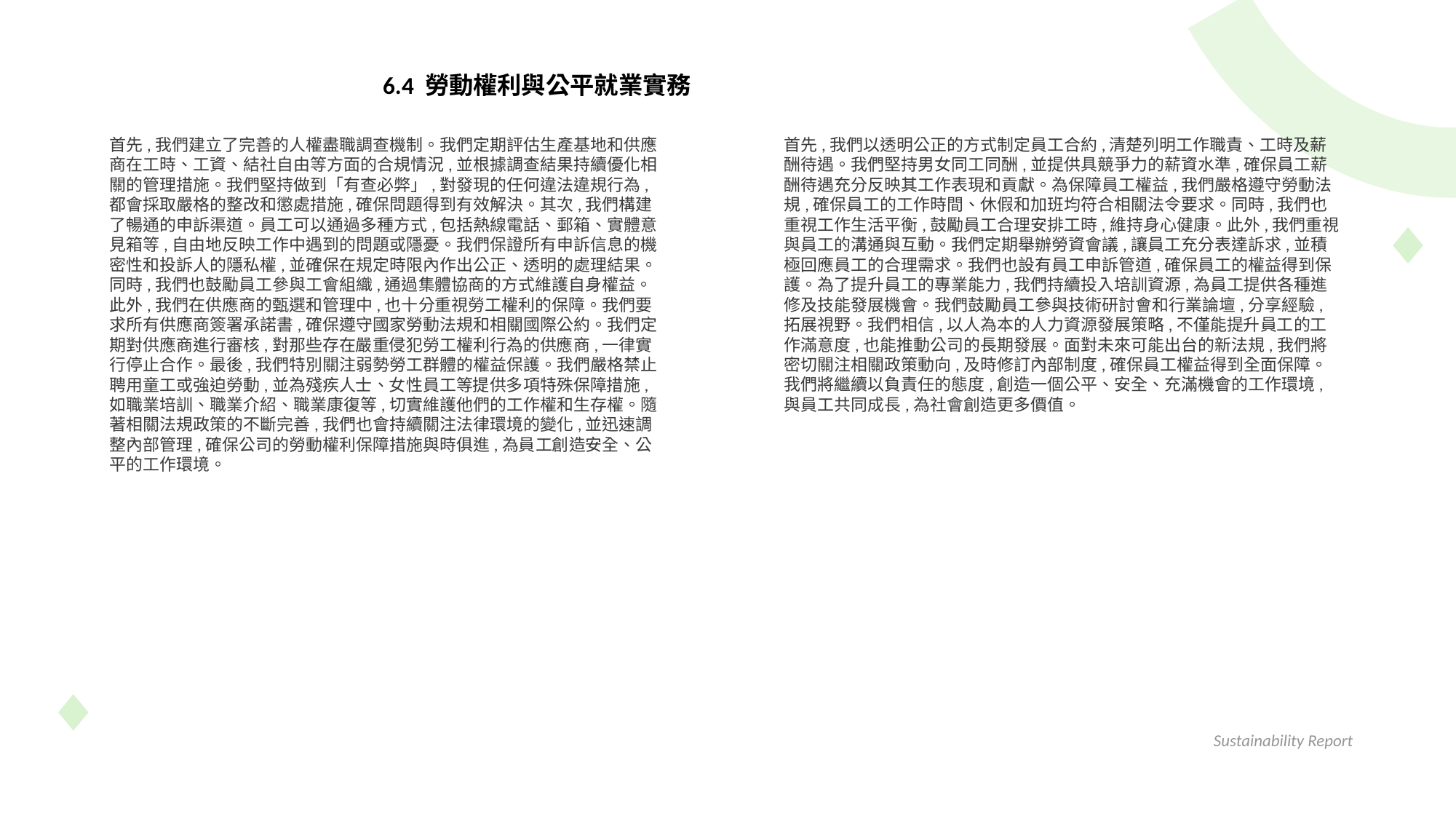

6.4 勞動權利與公平就業實務
首先,我們建立了完善的人權盡職調查機制。我們定期評估生產基地和供應商在工時、工資、結社自由等方面的合規情況,並根據調查結果持續優化相關的管理措施。我們堅持做到「有查必弊」,對發現的任何違法違規行為,都會採取嚴格的整改和懲處措施,確保問題得到有效解決。其次,我們構建了暢通的申訴渠道。員工可以通過多種方式,包括熱線電話、郵箱、實體意見箱等,自由地反映工作中遇到的問題或隱憂。我們保證所有申訴信息的機密性和投訴人的隱私權,並確保在規定時限內作出公正、透明的處理結果。同時,我們也鼓勵員工參與工會組織,通過集體協商的方式維護自身權益。此外,我們在供應商的甄選和管理中,也十分重視勞工權利的保障。我們要求所有供應商簽署承諾書,確保遵守國家勞動法規和相關國際公約。我們定期對供應商進行審核,對那些存在嚴重侵犯勞工權利行為的供應商,一律實行停止合作。最後,我們特別關注弱勢勞工群體的權益保護。我們嚴格禁止聘用童工或強迫勞動,並為殘疾人士、女性員工等提供多項特殊保障措施,如職業培訓、職業介紹、職業康復等,切實維護他們的工作權和生存權。隨著相關法規政策的不斷完善,我們也會持續關注法律環境的變化,並迅速調整內部管理,確保公司的勞動權利保障措施與時俱進,為員工創造安全、公平的工作環境。
首先,我們以透明公正的方式制定員工合約,清楚列明工作職責、工時及薪酬待遇。我們堅持男女同工同酬,並提供具競爭力的薪資水準,確保員工薪酬待遇充分反映其工作表現和貢獻。為保障員工權益,我們嚴格遵守勞動法規,確保員工的工作時間、休假和加班均符合相關法令要求。同時,我們也重視工作生活平衡,鼓勵員工合理安排工時,維持身心健康。此外,我們重視與員工的溝通與互動。我們定期舉辦勞資會議,讓員工充分表達訴求,並積極回應員工的合理需求。我們也設有員工申訴管道,確保員工的權益得到保護。為了提升員工的專業能力,我們持續投入培訓資源,為員工提供各種進修及技能發展機會。我們鼓勵員工參與技術研討會和行業論壇,分享經驗,拓展視野。我們相信,以人為本的人力資源發展策略,不僅能提升員工的工作滿意度,也能推動公司的長期發展。面對未來可能出台的新法規,我們將密切關注相關政策動向,及時修訂內部制度,確保員工權益得到全面保障。我們將繼續以負責任的態度,創造一個公平、安全、充滿機會的工作環境,與員工共同成長,為社會創造更多價值。
Sustainability Report